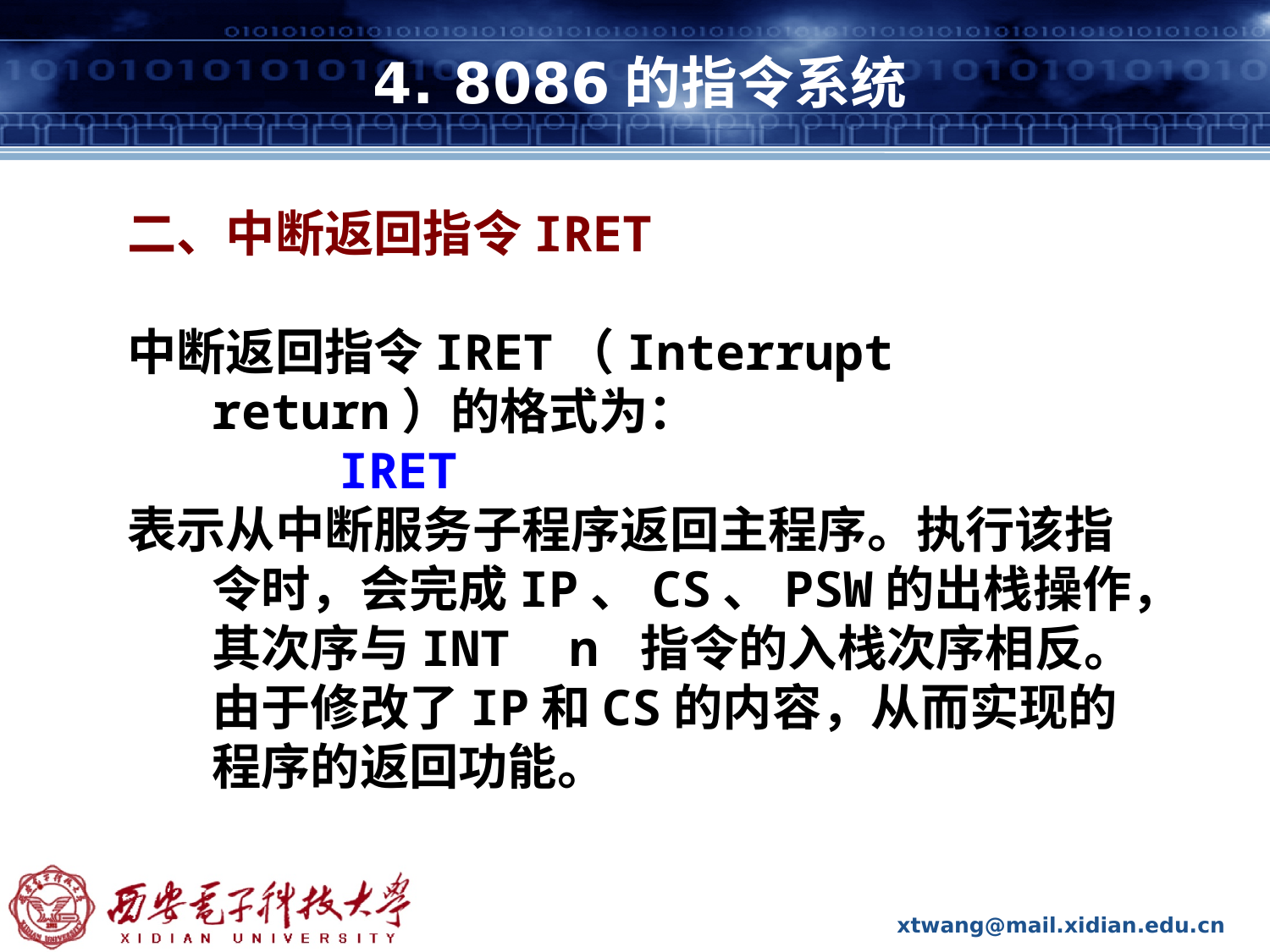

# 4. 8086的指令系统
二、中断返回指令IRET

中断返回指令IRET（Interrupt return）的格式为：
		IRET
表示从中断服务子程序返回主程序。执行该指令时，会完成IP、CS、PSW的出栈操作，其次序与INT  n 指令的入栈次序相反。由于修改了IP和CS的内容，从而实现的程序的返回功能。